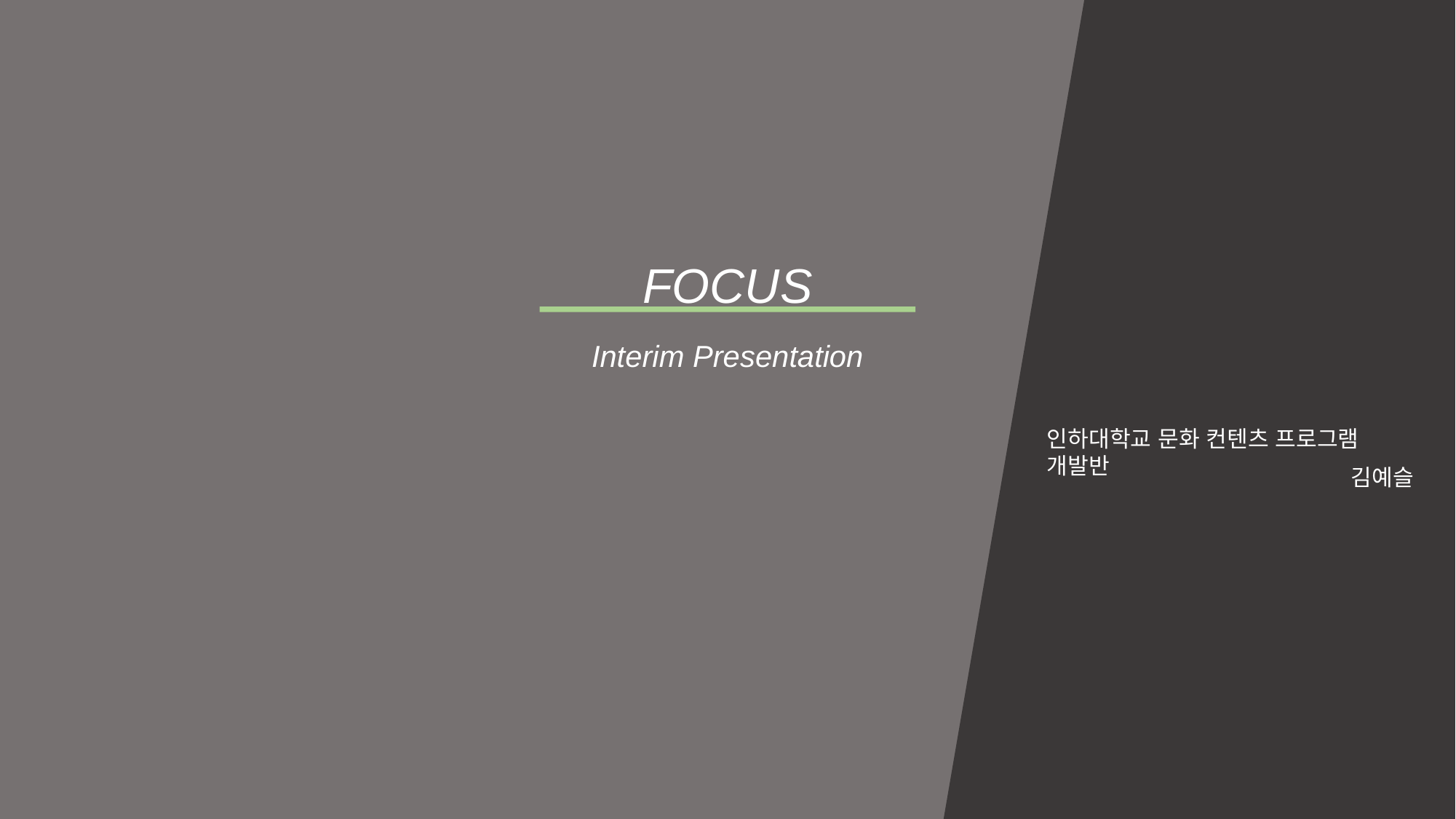

FOCUS

Interim Presentation
인하대학교 문화 컨텐츠 프로그램 개발반
김예슬